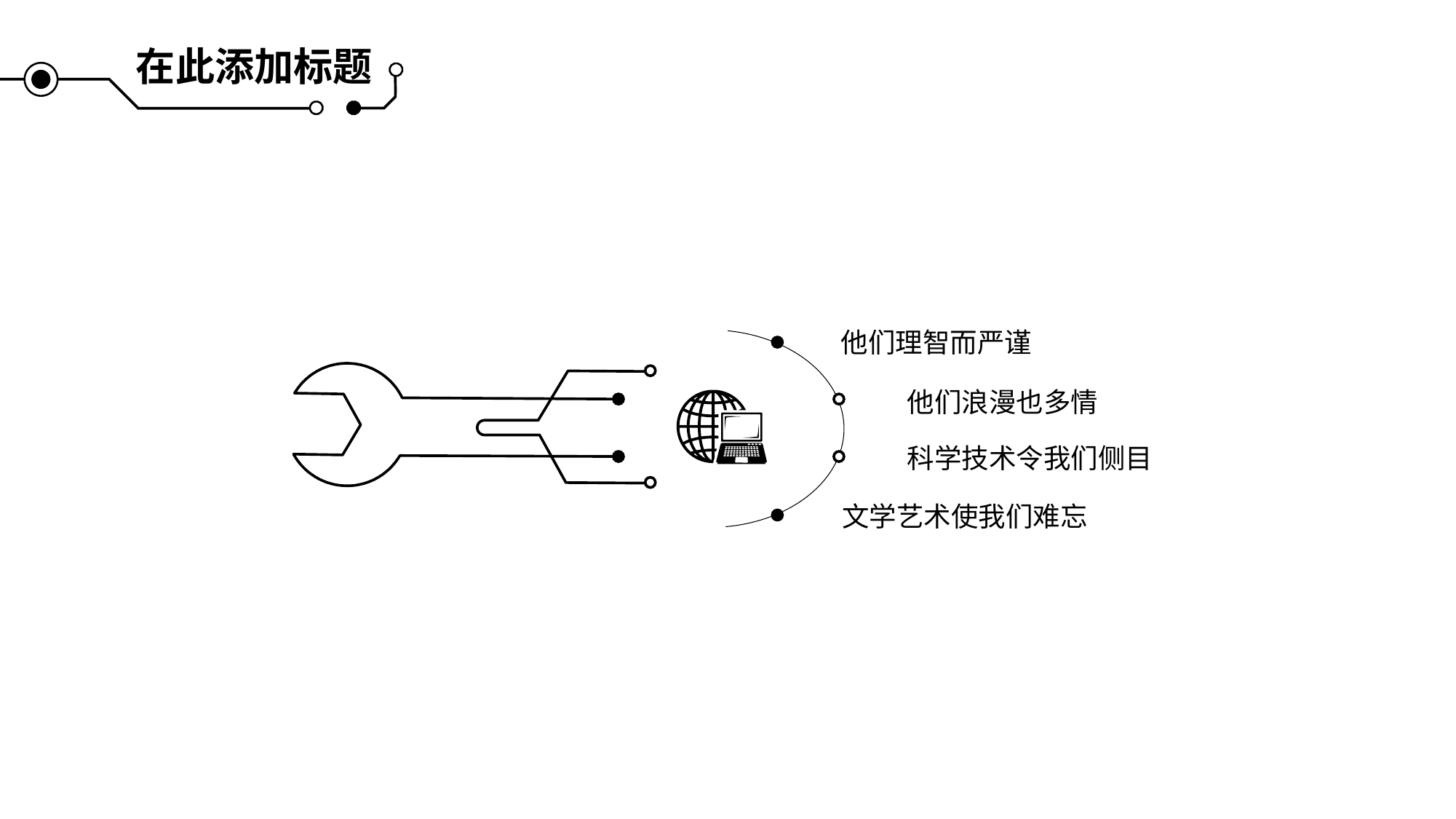

在此添加标题

他们理智而严谨

他们浪漫也多情

科学技术令我们侧目

文学艺术使我们难忘